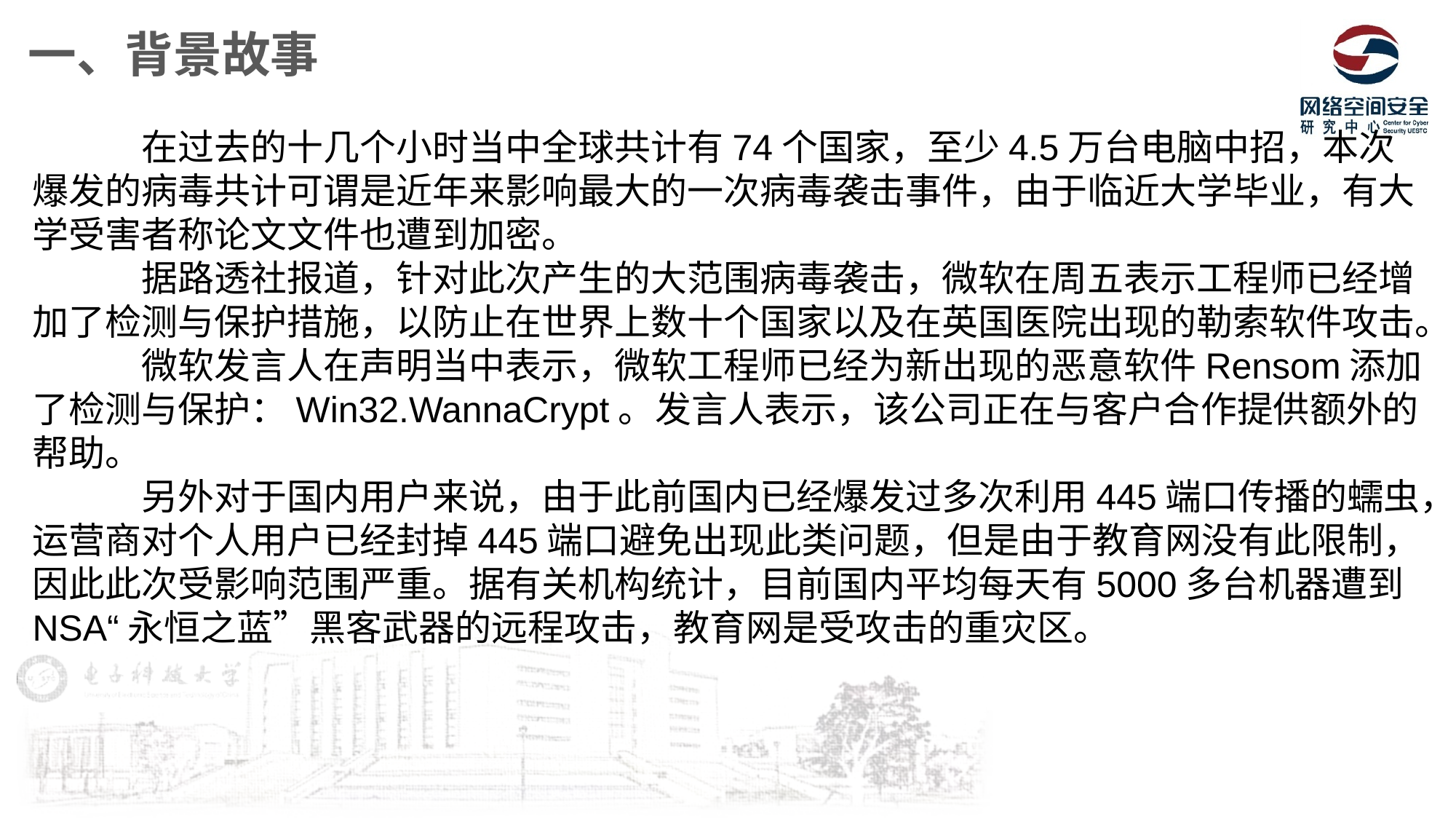

一、背景故事
	在过去的十几个小时当中全球共计有74个国家，至少4.5万台电脑中招，本次爆发的病毒共计可谓是近年来影响最大的一次病毒袭击事件，由于临近大学毕业，有大学受害者称论文文件也遭到加密。
	据路透社报道，针对此次产生的大范围病毒袭击，微软在周五表示工程师已经增加了检测与保护措施，以防止在世界上数十个国家以及在英国医院出现的勒索软件攻击。
	微软发言人在声明当中表示，微软工程师已经为新出现的恶意软件Rensom添加了检测与保护：Win32.WannaCrypt。发言人表示，该公司正在与客户合作提供额外的帮助。
	另外对于国内用户来说，由于此前国内已经爆发过多次利用445端口传播的蠕虫，运营商对个人用户已经封掉445端口避免出现此类问题，但是由于教育网没有此限制，因此此次受影响范围严重。据有关机构统计，目前国内平均每天有5000多台机器遭到NSA“永恒之蓝”黑客武器的远程攻击，教育网是受攻击的重灾区。